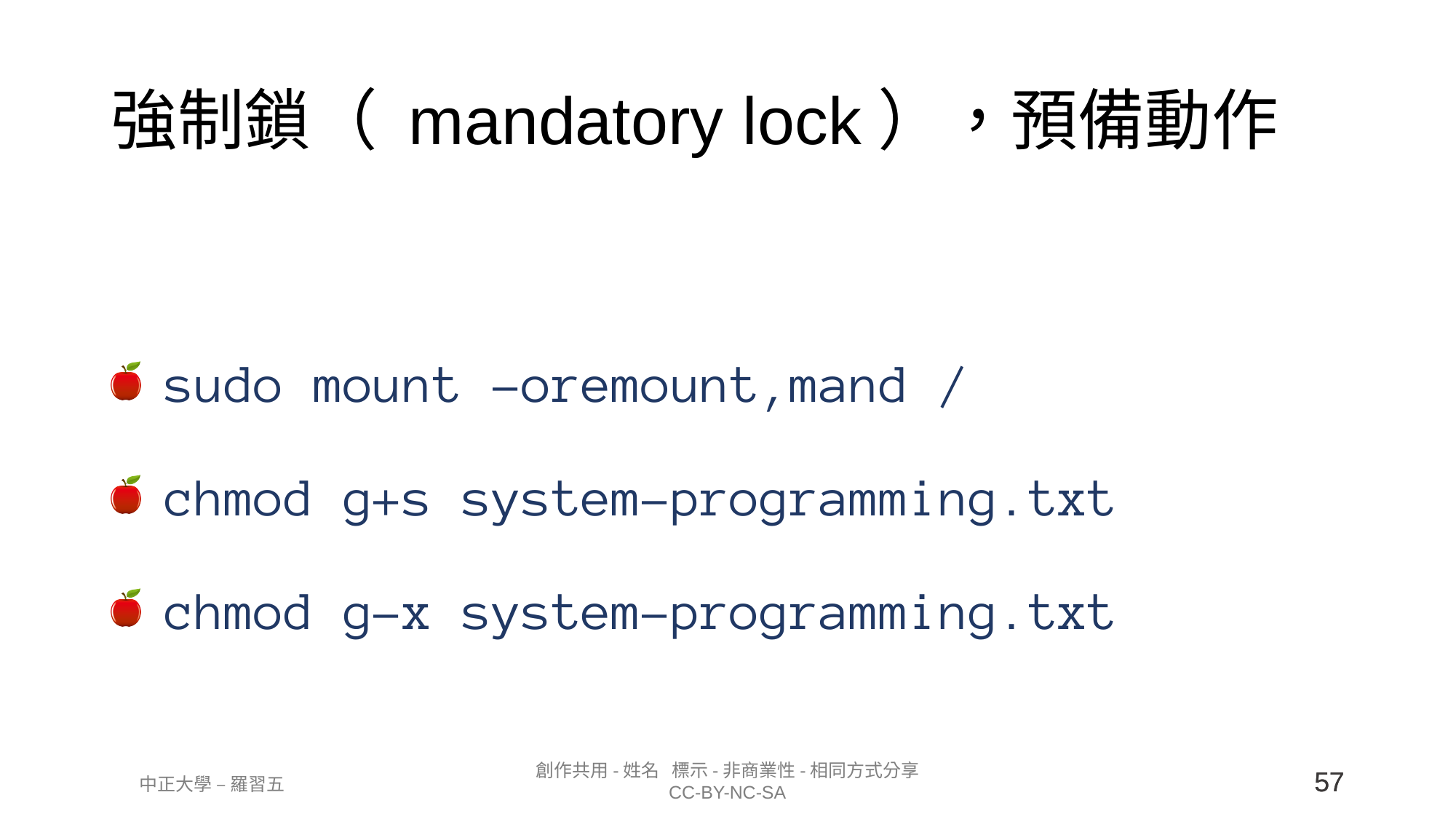

# 強制鎖（ mandatory lock），預備動作
sudo mount -oremount,mand /
chmod g+s system-programming.txt
chmod g-x system-programming.txt